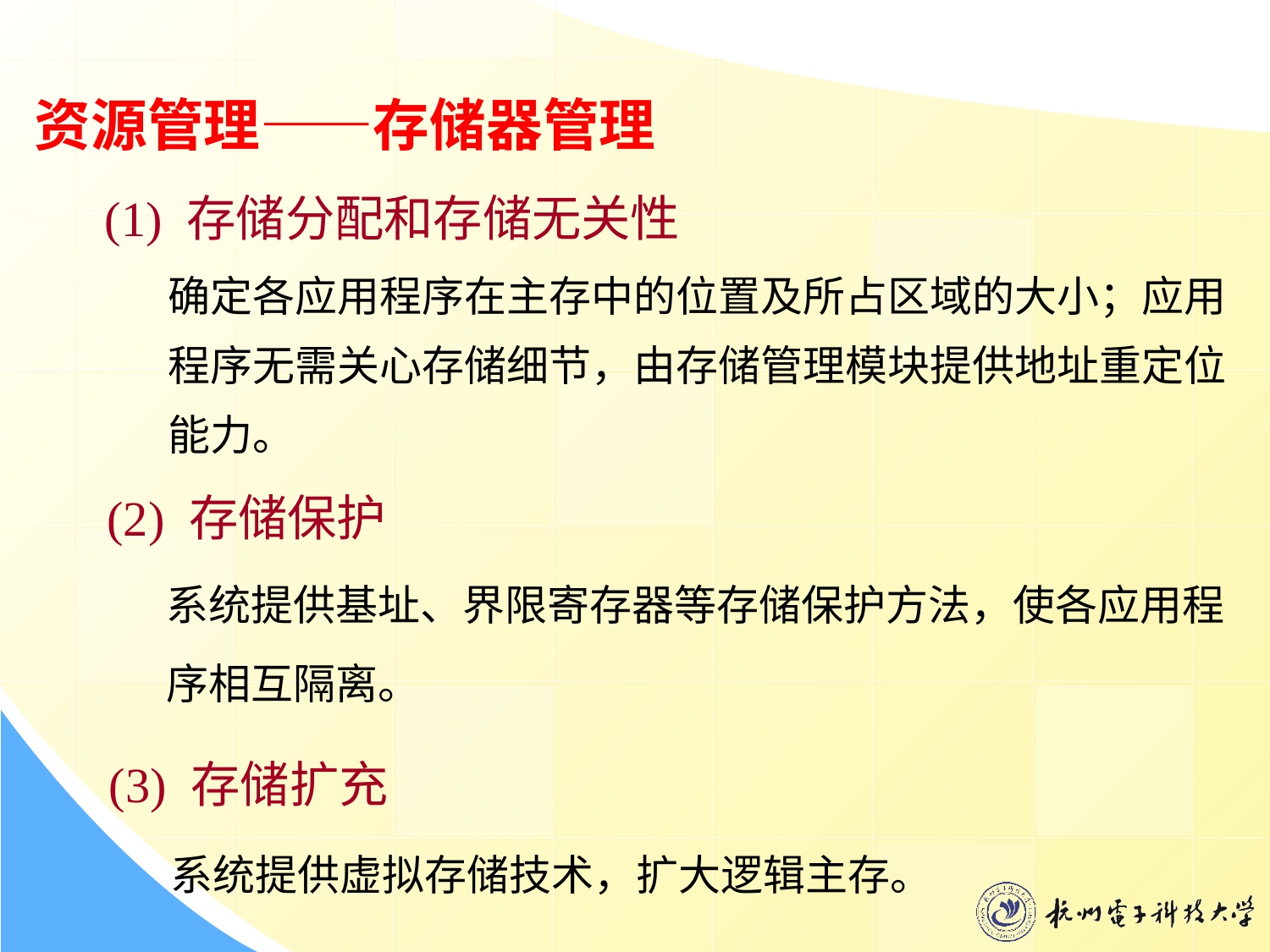

资源管理——存储器管理
(1) 存储分配和存储无关性
确定各应用程序在主存中的位置及所占区域的大小；应用
程序无需关心存储细节，由存储管理模块提供地址重定位
能力。
(2) 存储保护
系统提供基址、界限寄存器等存储保护方法，使各应用程
序相互隔离。
(3) 存储扩充
系统提供虚拟存储技术，扩大逻辑主存。